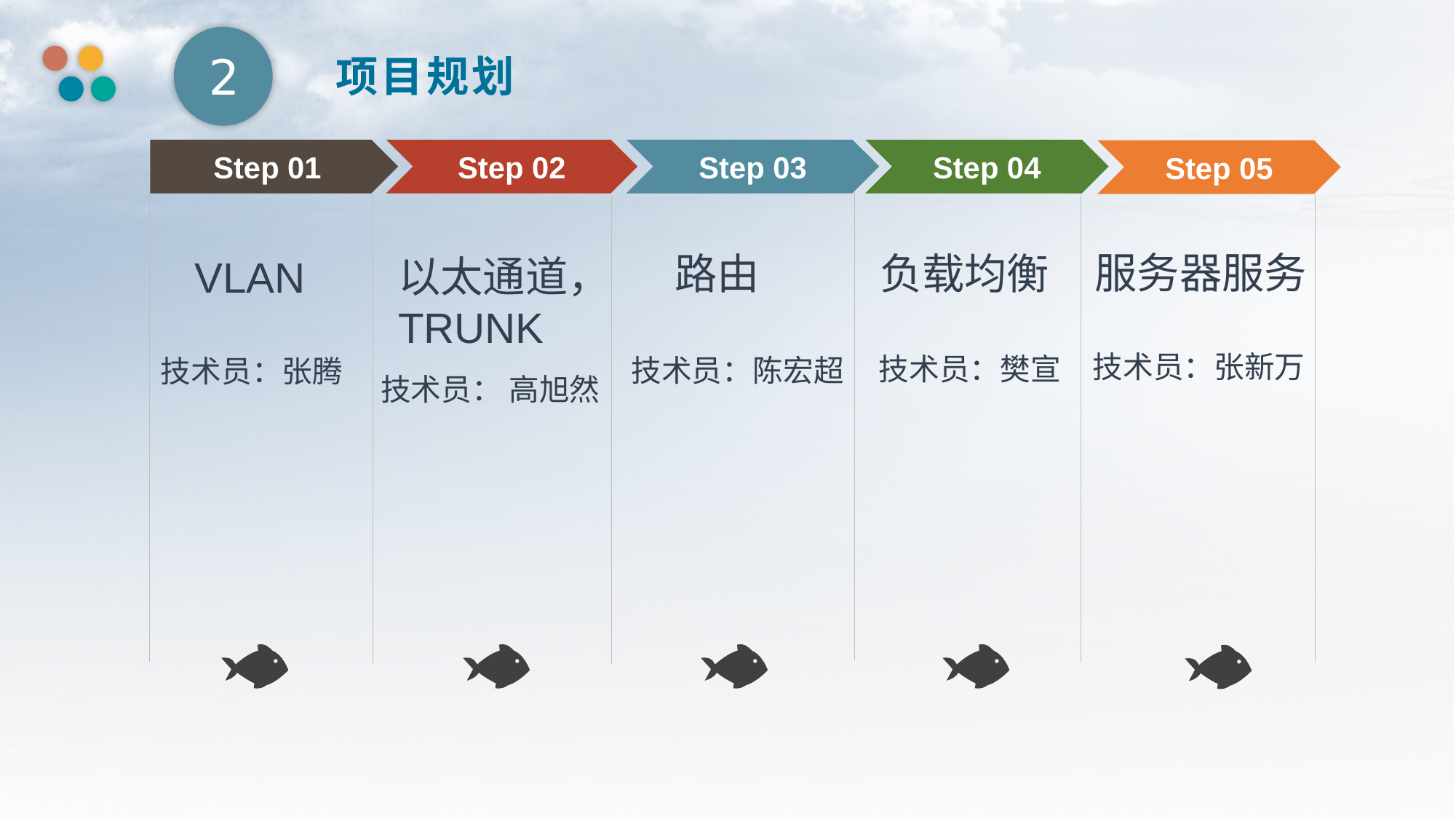

2
        项目规划

Step 01
Step 02
Step 03
Step 04
Step 05
服务器服务

技术员：张新万
负载均衡

技术员：樊宣
   路由

技术员：陈宏超
以太通道，TRUNK
技术员： 高旭然
   VLAN

技术员：张腾